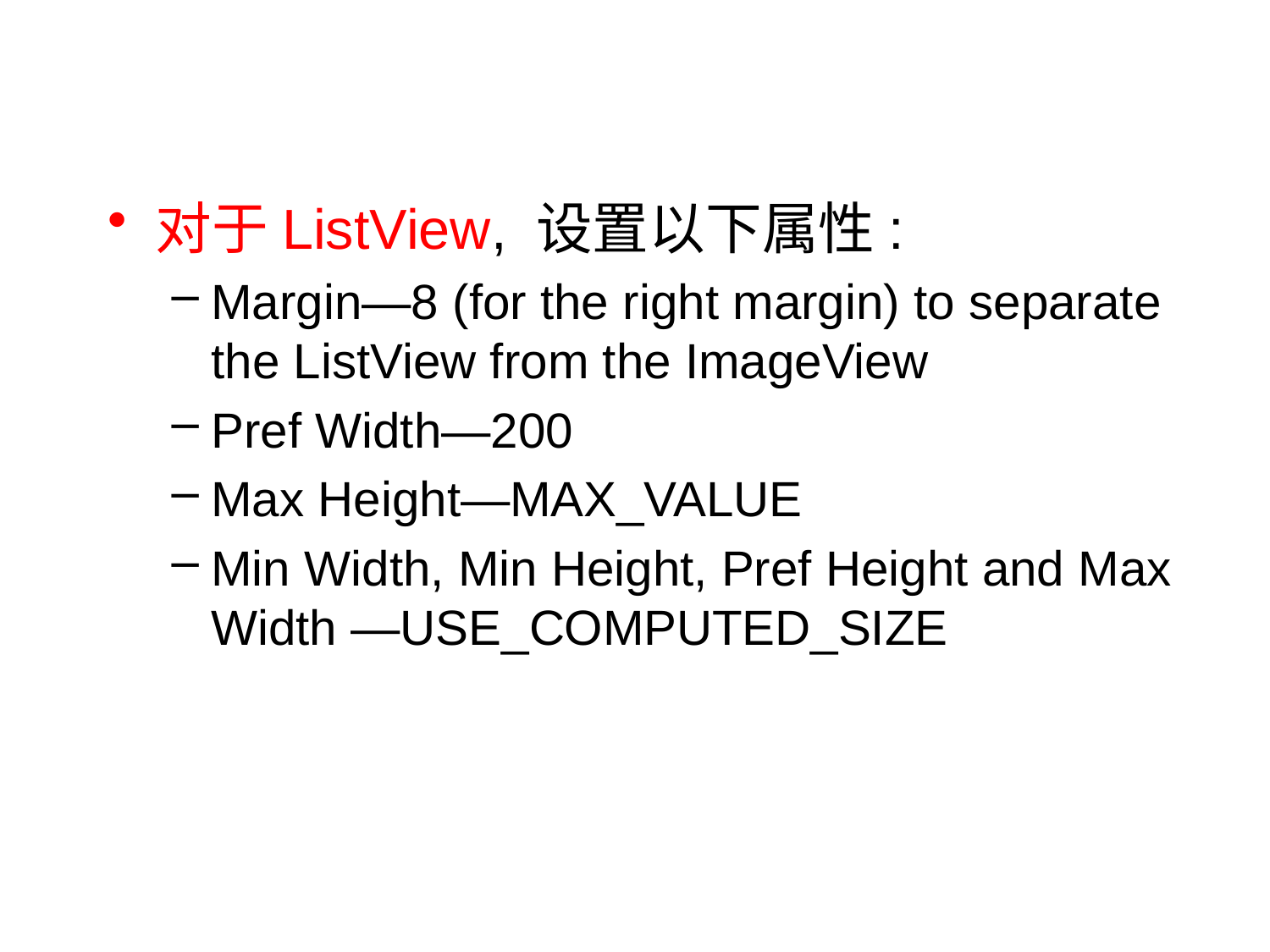

#
对于ListView, 设置以下属性:
Margin—8 (for the right margin) to separate the ListView from the ImageView
Pref Width—200
Max Height—MAX_VALUE
Min Width, Min Height, Pref Height and Max Width —USE_COMPUTED_SIZE